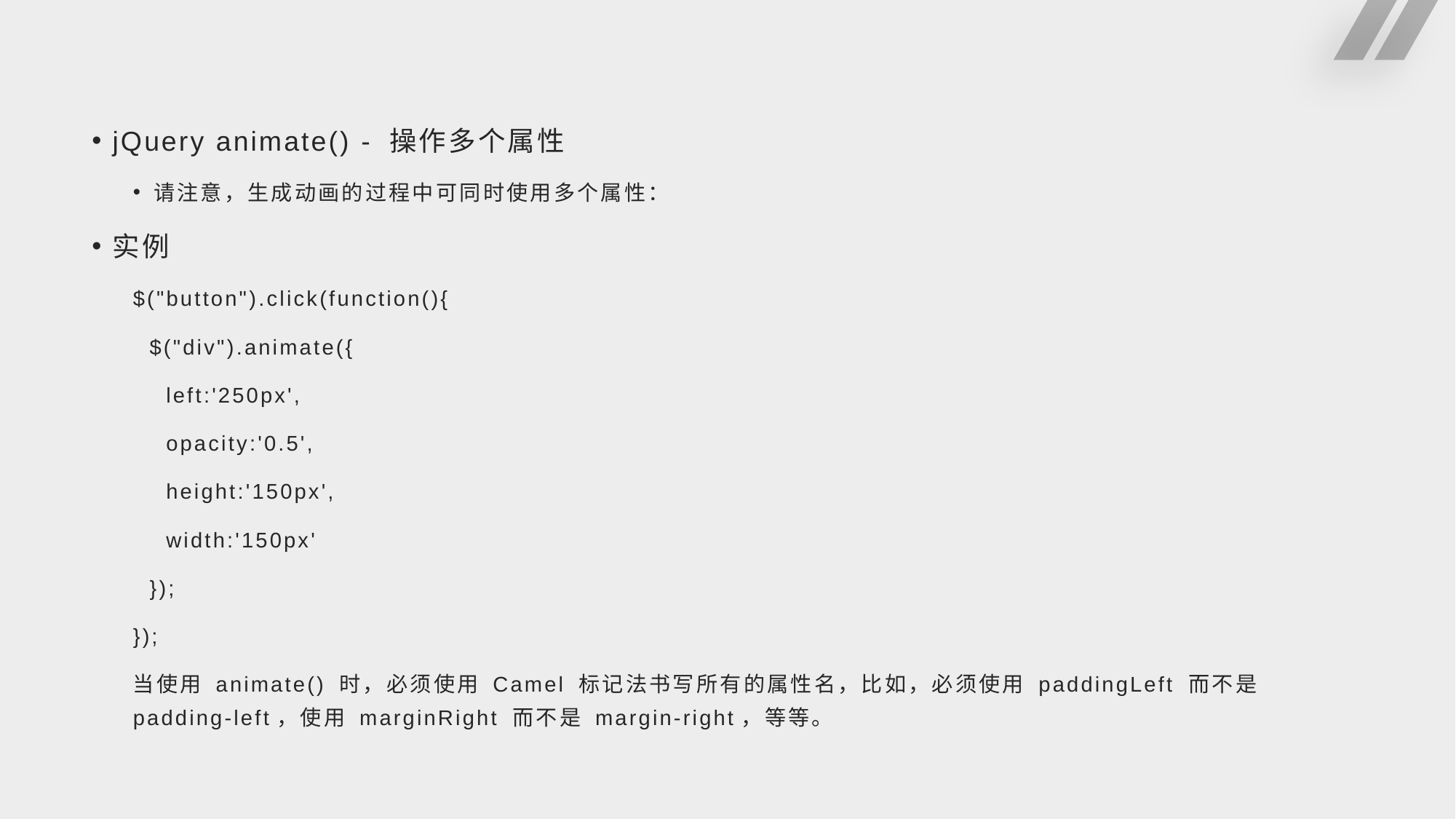

#
jQuery animate() - 操作多个属性
请注意，生成动画的过程中可同时使用多个属性：
实例
$("button").click(function(){
  $("div").animate({
    left:'250px',
    opacity:'0.5',
    height:'150px',
    width:'150px'
  });
});
当使用 animate() 时，必须使用 Camel 标记法书写所有的属性名，比如，必须使用 paddingLeft 而不是 padding-left，使用 marginRight 而不是 margin-right，等等。